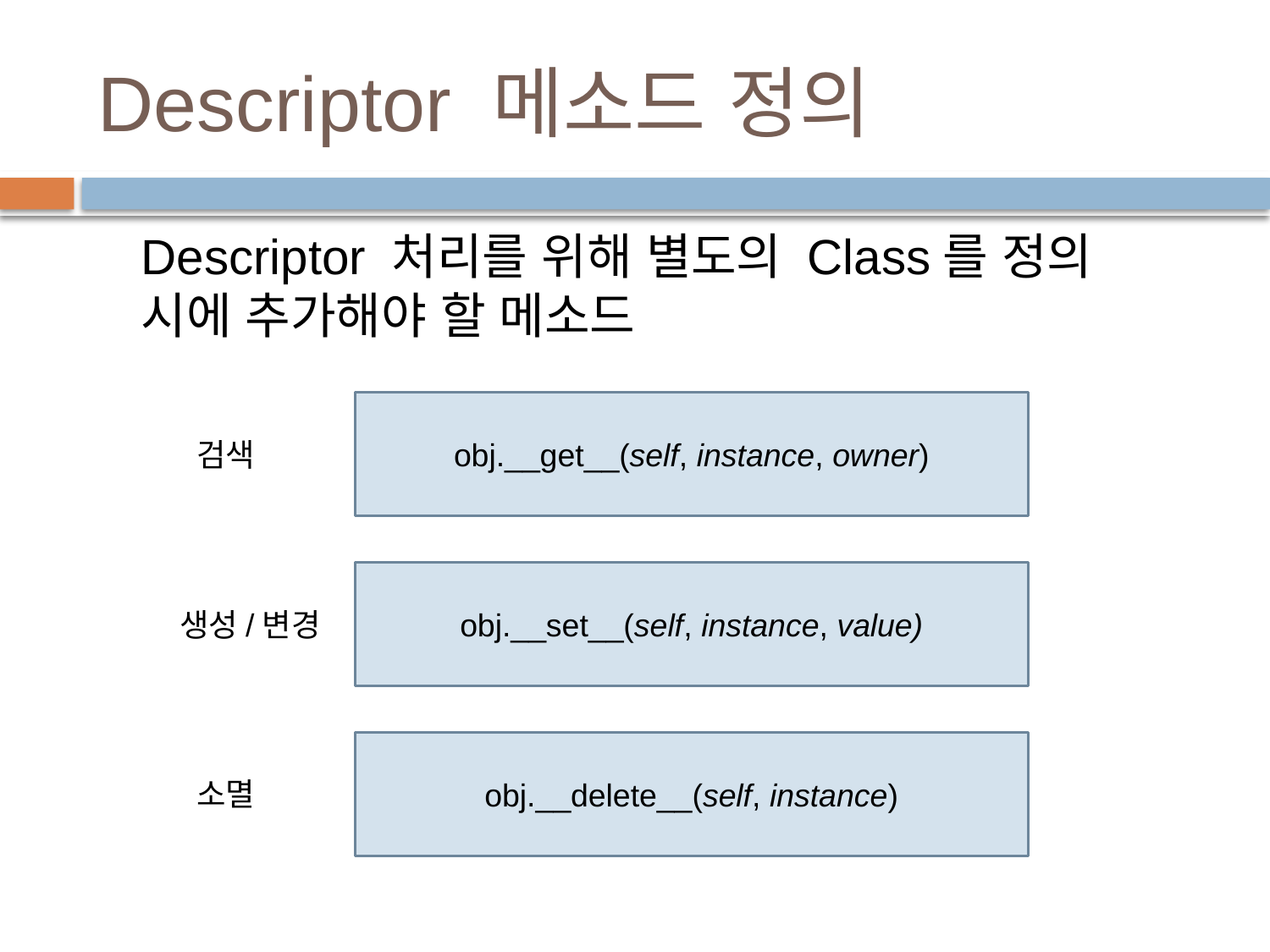

# Descriptor 메소드 정의
Descriptor 처리를 위해 별도의 Class를 정의 시에 추가해야 할 메소드
obj.__get__(self, instance, owner)
검색
obj.__set__(self, instance, value)
생성/변경
obj.__delete__(self, instance)
소멸